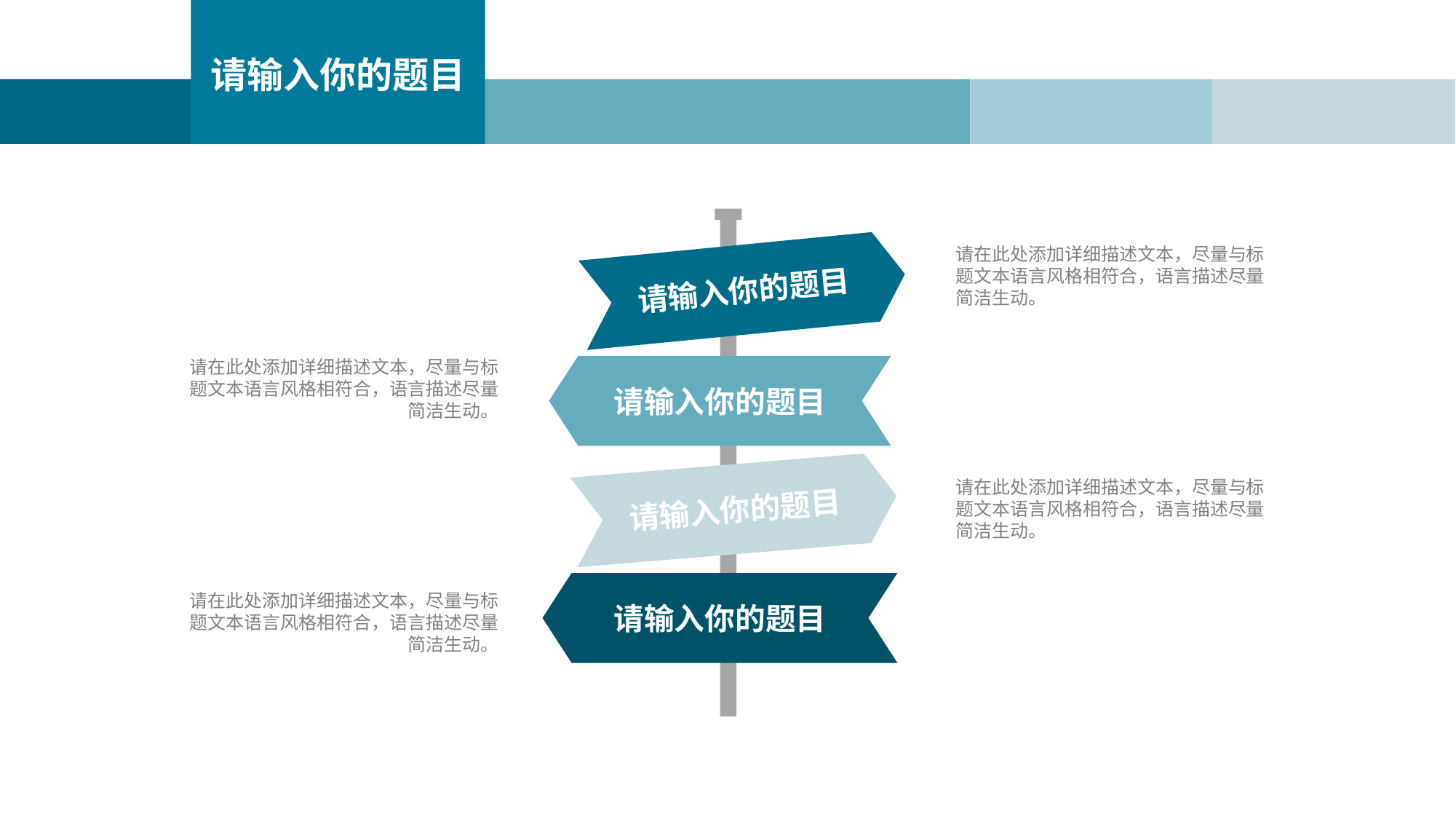

请在此处添加详细描述文本，尽量与标题文本语言风格相符合，语言描述尽量简洁生动。
请输入你的题目
请在此处添加详细描述文本，尽量与标题文本语言风格相符合，语言描述尽量简洁生动。
请输入你的题目
请输入你的题目
请在此处添加详细描述文本，尽量与标题文本语言风格相符合，语言描述尽量简洁生动。
请输入你的题目
请在此处添加详细描述文本，尽量与标题文本语言风格相符合，语言描述尽量简洁生动。